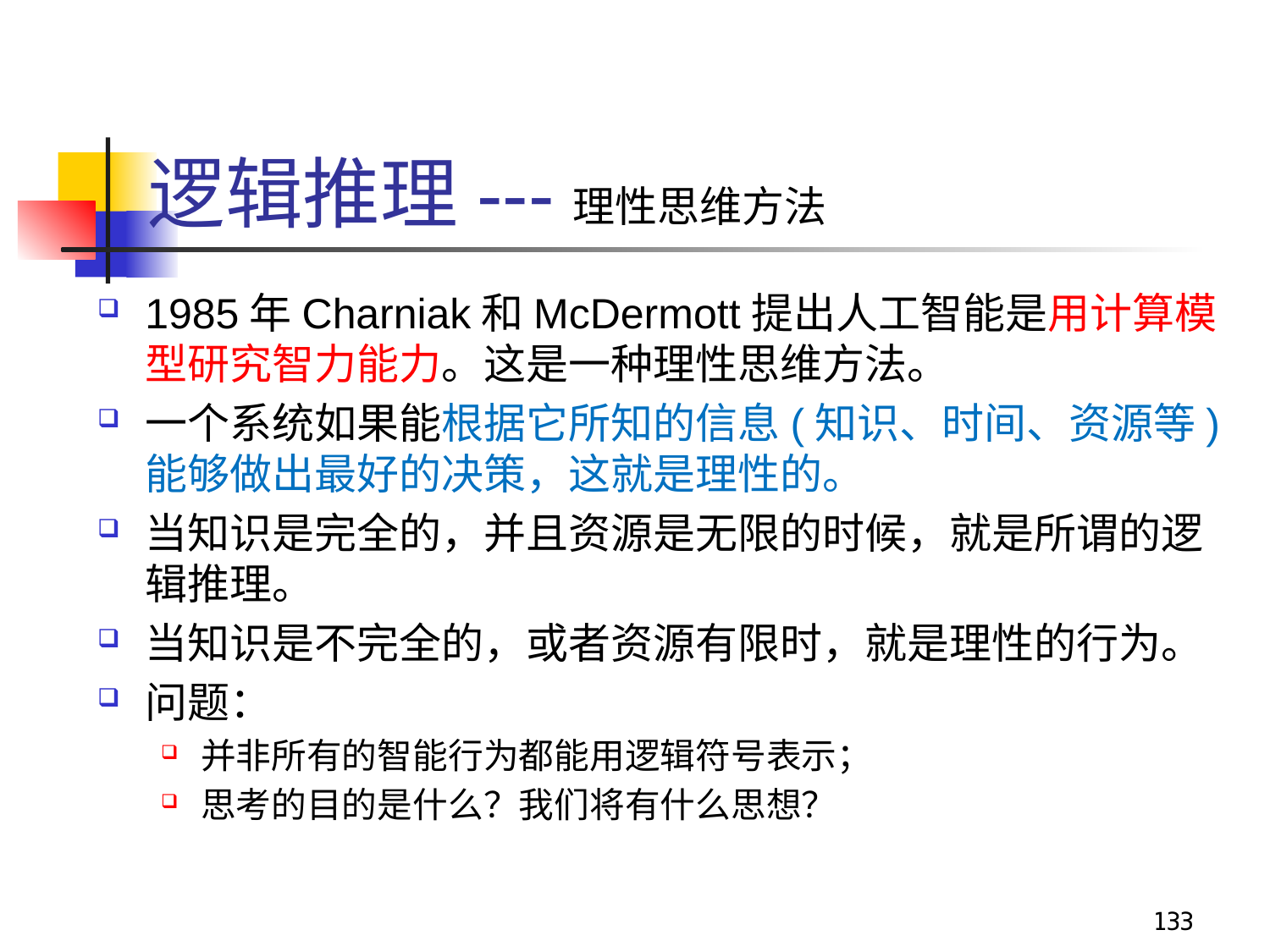

# 逻辑推理---理性思维方法
1985年Charniak和McDermott提出人工智能是用计算模型研究智力能力。这是一种理性思维方法。
一个系统如果能根据它所知的信息(知识、时间、资源等)能够做出最好的决策，这就是理性的。
当知识是完全的，并且资源是无限的时候，就是所谓的逻辑推理。
当知识是不完全的，或者资源有限时，就是理性的行为。
问题：
并非所有的智能行为都能用逻辑符号表示；
思考的目的是什么？我们将有什么思想？
133